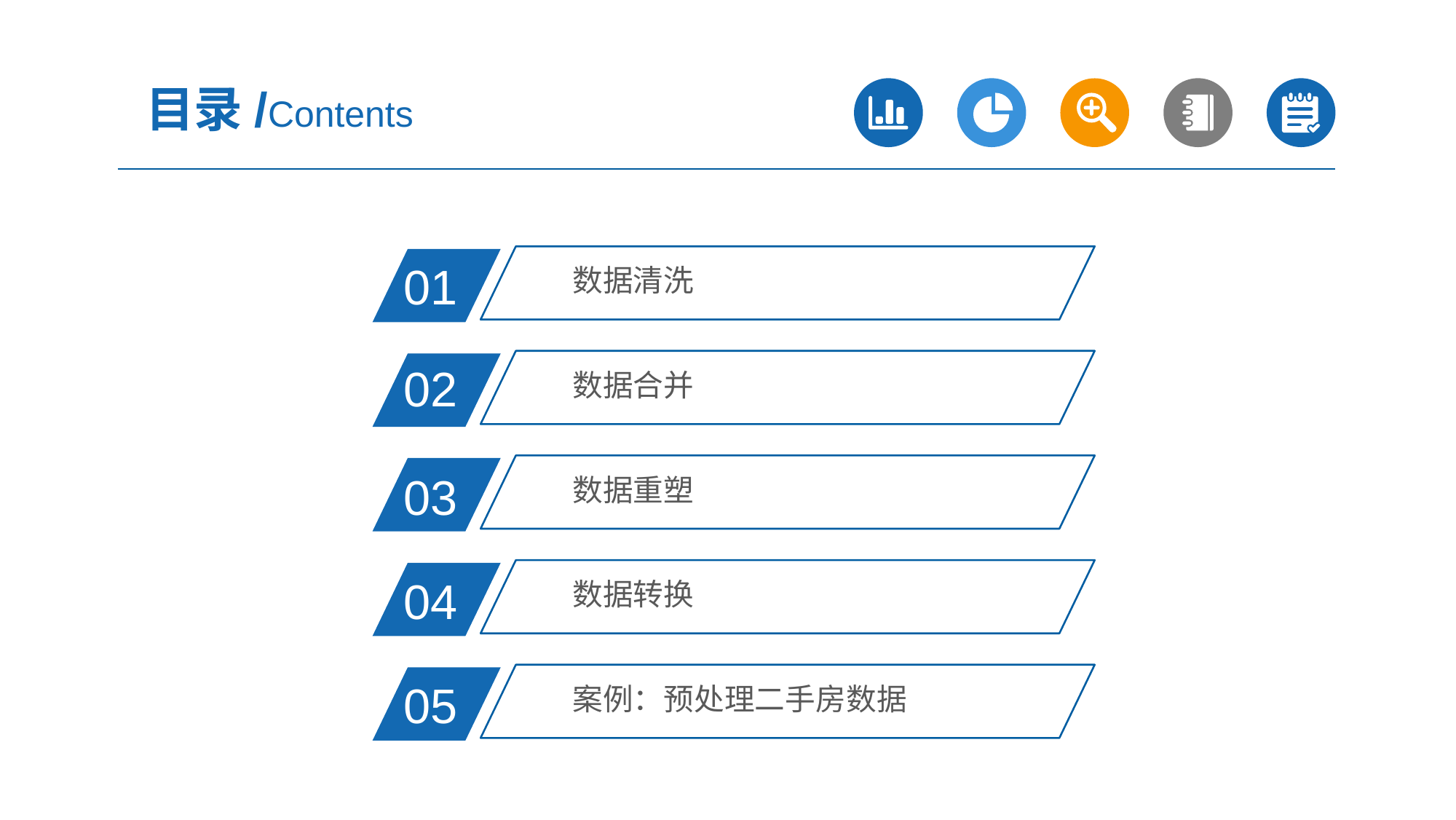

目录/Contents

数据清洗

01

数据合并
02

数据重塑

03

数据转换

04

案例：预处理二手房数据

05